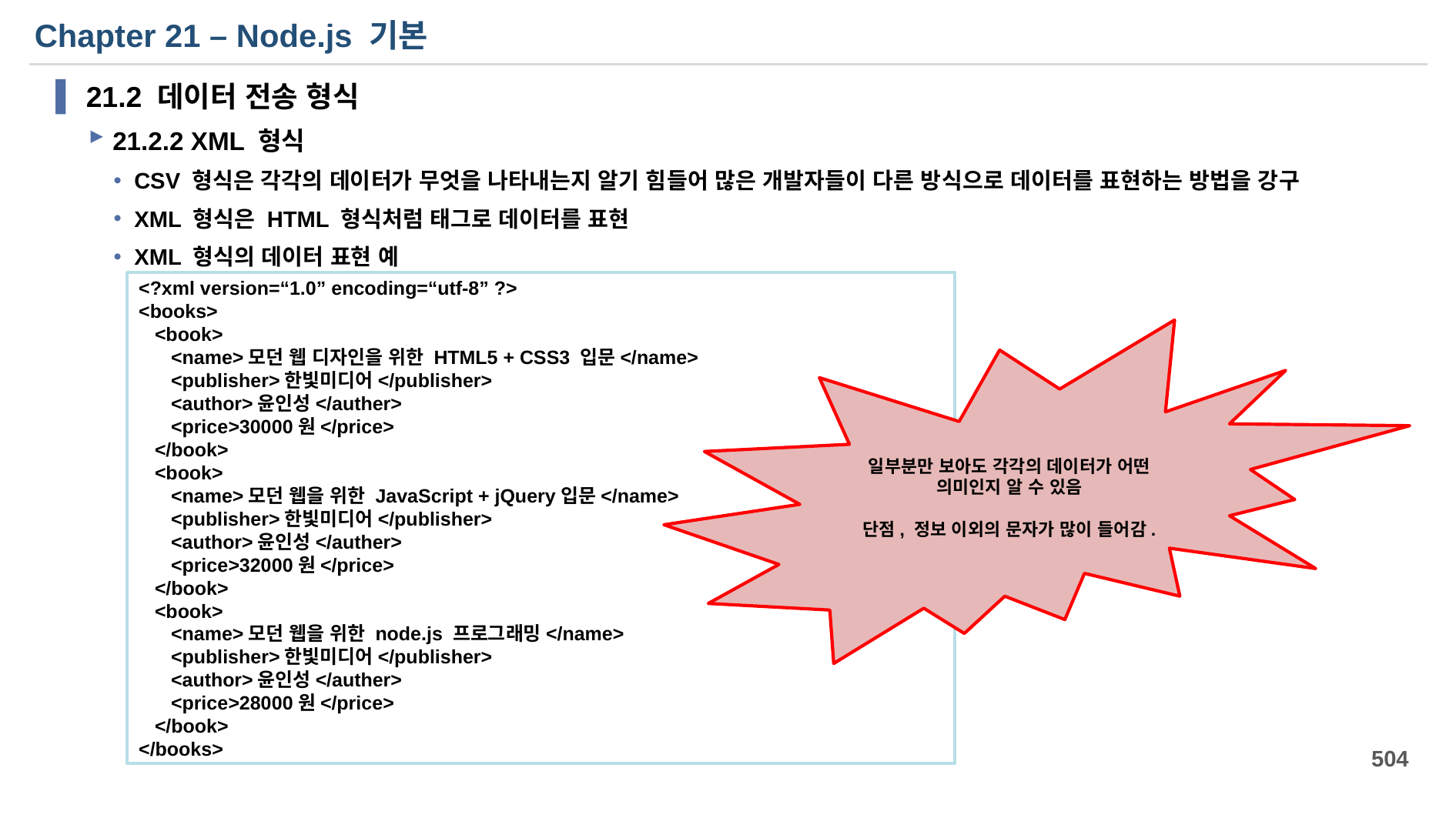

# Chapter 21 – Node.js 기본
21.2 데이터 전송 형식
21.2.2 XML 형식
CSV 형식은 각각의 데이터가 무엇을 나타내는지 알기 힘들어 많은 개발자들이 다른 방식으로 데이터를 표현하는 방법을 강구
XML 형식은 HTML 형식처럼 태그로 데이터를 표현
XML 형식의 데이터 표현 예

<?xml version=“1.0” encoding=“utf-8” ?>
<books>
   <book>
      <name>모던 웹 디자인을 위한 HTML5 + CSS3 입문</name>
      <publisher>한빛미디어</publisher>
      <author>윤인성</auther>
      <price>30000원</price>
   </book>
   <book>
      <name>모던 웹을 위한 JavaScript + jQuery입문</name>
      <publisher>한빛미디어</publisher>
      <author>윤인성</auther>
      <price>32000원</price>
   </book>
   <book>
      <name>모던 웹을 위한 node.js 프로그래밍</name>
      <publisher>한빛미디어</publisher>
      <author>윤인성</auther>
      <price>28000원</price>
   </book>
</books>
일부분만 보아도 각각의 데이터가 어떤 의미인지 알 수 있음

단점, 정보 이외의 문자가 많이 들어감.
504